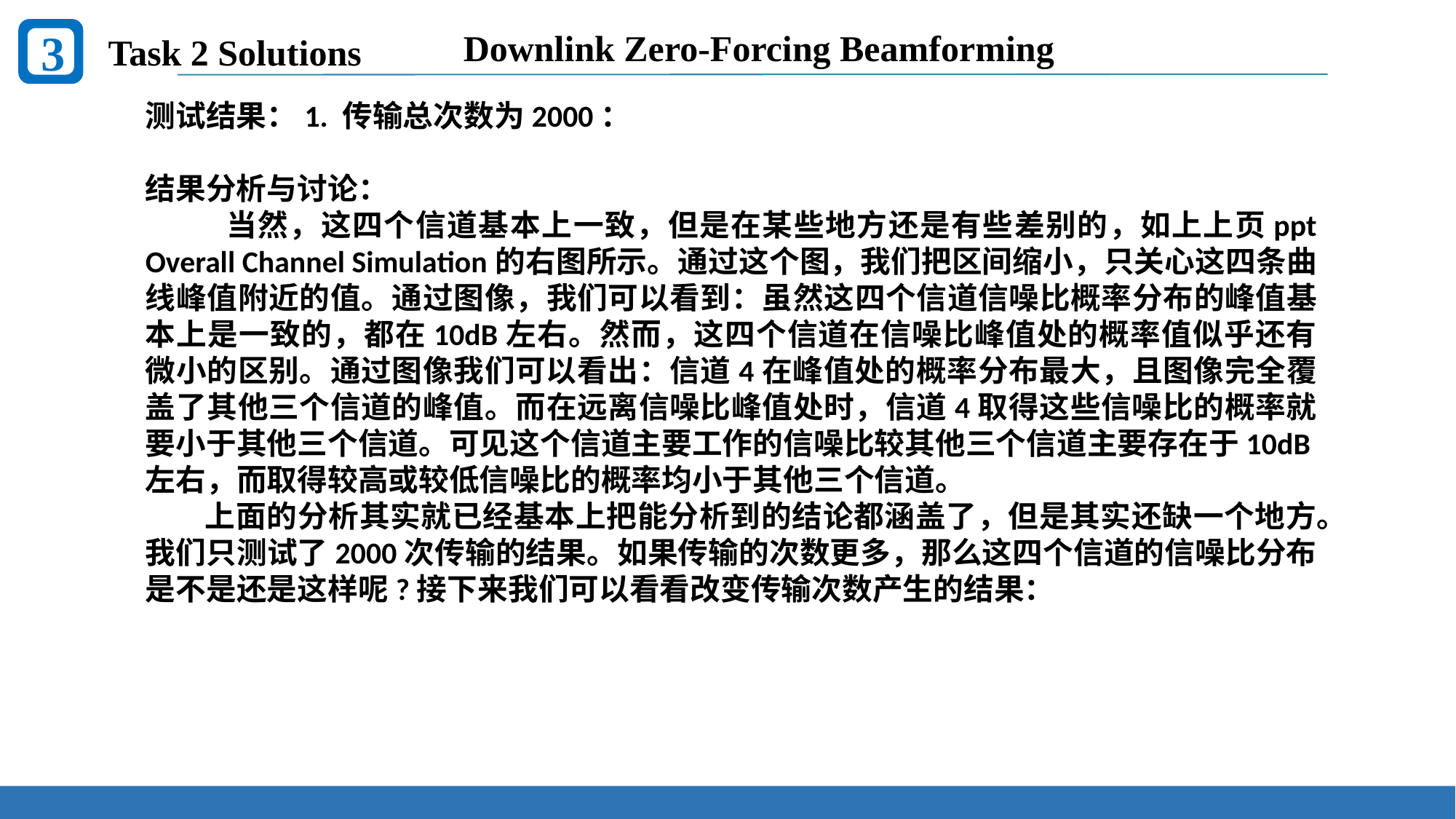

3
Task 2 Solutions
Downlink Zero-Forcing Beamforming
测试结果：1. 传输总次数为2000：

结果分析与讨论：
         当然，这四个信道基本上一致，但是在某些地方还是有些差别的，如上上页ppt Overall Channel Simulation的右图所示。通过这个图，我们把区间缩小，只关心这四条曲线峰值附近的值。通过图像，我们可以看到：虽然这四个信道信噪比概率分布的峰值基本上是一致的，都在10dB左右。然而，这四个信道在信噪比峰值处的概率值似乎还有微小的区别。通过图像我们可以看出：信道4在峰值处的概率分布最大，且图像完全覆盖了其他三个信道的峰值。而在远离信噪比峰值处时，信道4取得这些信噪比的概率就要小于其他三个信道。可见这个信道主要工作的信噪比较其他三个信道主要存在于10dB左右，而取得较高或较低信噪比的概率均小于其他三个信道。
       上面的分析其实就已经基本上把能分析到的结论都涵盖了，但是其实还缺一个地方。我们只测试了2000次传输的结果。如果传输的次数更多，那么这四个信道的信噪比分布是不是还是这样呢?接下来我们可以看看改变传输次数产生的结果：